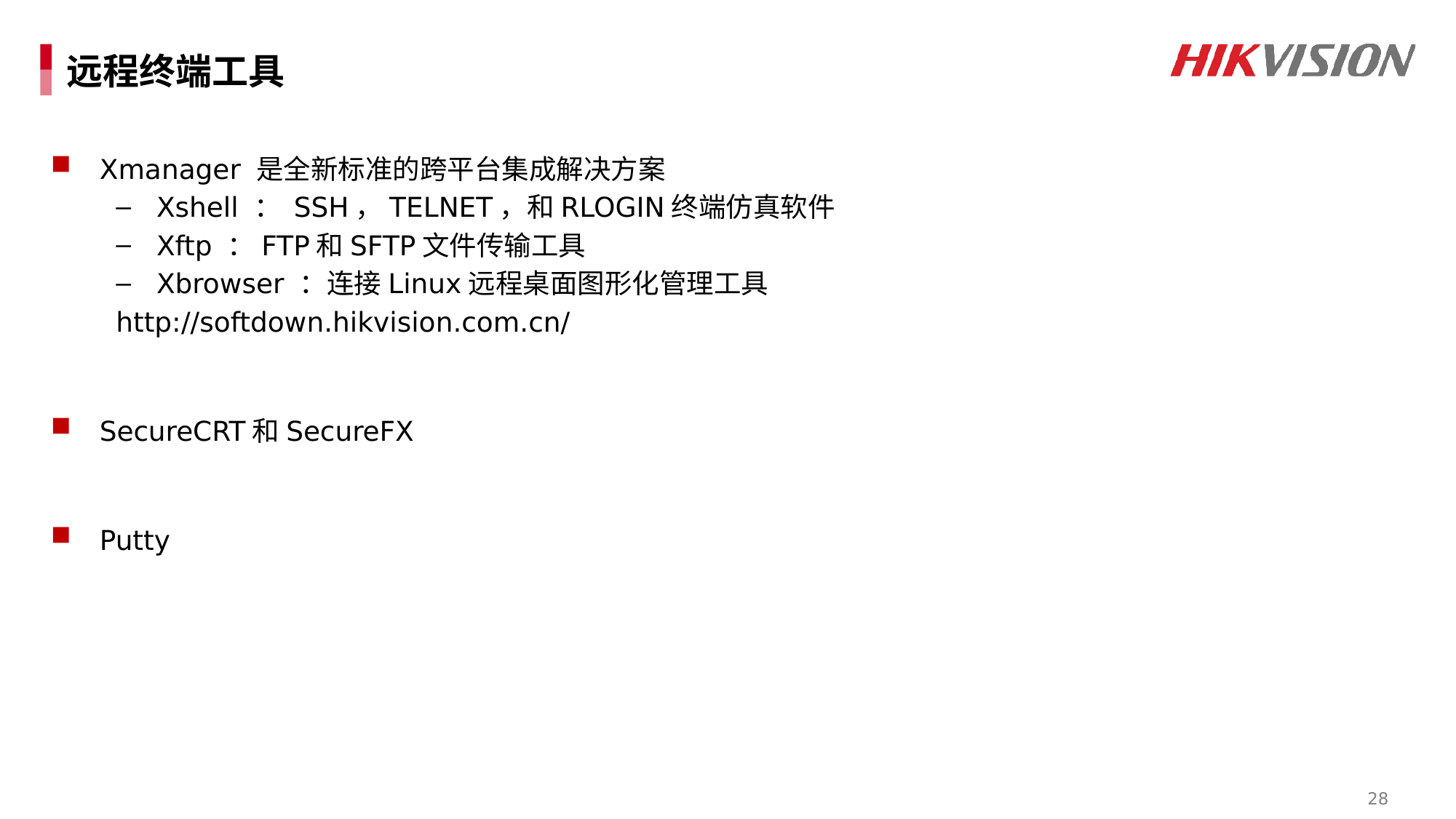

# 远程终端工具
Xmanager 是全新标准的跨平台集成解决方案
Xshell ： SSH，TELNET，和RLOGIN终端仿真软件
Xftp ：FTP和SFTP文件传输工具
Xbrowser ：连接Linux远程桌面图形化管理工具
http://softdown.hikvision.com.cn/

SecureCRT和SecureFX

Putty